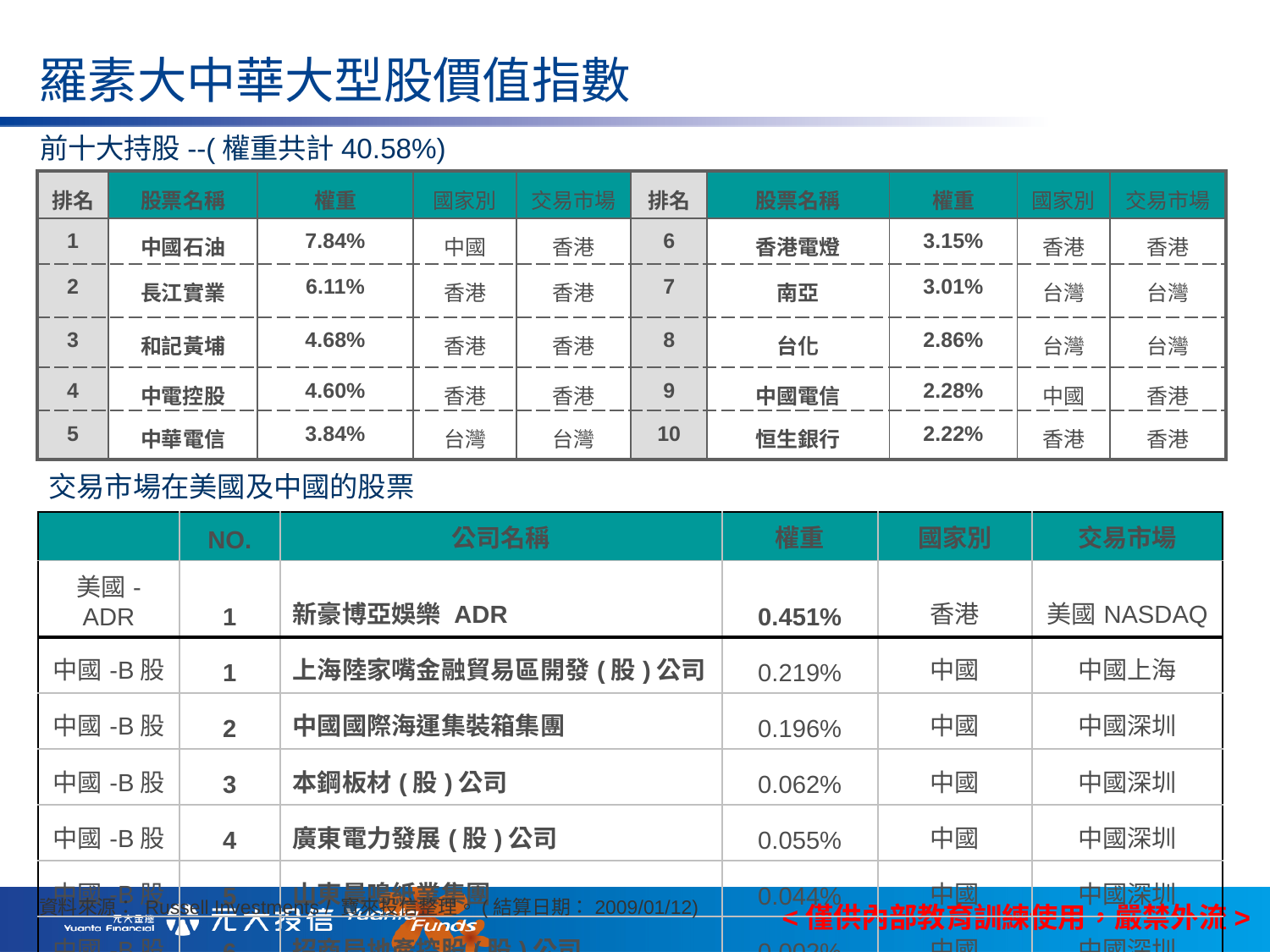

羅素大中華大型股價值指數
前十大持股--(權重共計40.58%)
| 排名 | 股票名稱 | 權重 | 國家別 | 交易市場 | 排名 | 股票名稱 | 權重 | 國家別 | 交易市場 |
| --- | --- | --- | --- | --- | --- | --- | --- | --- | --- |
| 1 | 中國石油 | 7.84% | 中國 | 香港 | 6 | 香港電燈 | 3.15% | 香港 | 香港 |
| 2 | 長江實業 | 6.11% | 香港 | 香港 | 7 | 南亞 | 3.01% | 台灣 | 台灣 |
| 3 | 和記黃埔 | 4.68% | 香港 | 香港 | 8 | 台化 | 2.86% | 台灣 | 台灣 |
| 4 | 中電控股 | 4.60% | 香港 | 香港 | 9 | 中國電信 | 2.28% | 中國 | 香港 |
| 5 | 中華電信 | 3.84% | 台灣 | 台灣 | 10 | 恒生銀行 | 2.22% | 香港 | 香港 |
交易市場在美國及中國的股票
|  | NO. | 公司名稱 | 權重 | 國家別 | 交易市場 |
| --- | --- | --- | --- | --- | --- |
| 美國-ADR | 1 | 新豪博亞娛樂 ADR | 0.451% | 香港 | 美國NASDAQ |
| 中國-B股 | 1 | 上海陸家嘴金融貿易區開發(股)公司 | 0.219% | 中國 | 中國上海 |
| 中國-B股 | 2 | 中國國際海運集裝箱集團 | 0.196% | 中國 | 中國深圳 |
| 中國-B股 | 3 | 本鋼板材(股)公司 | 0.062% | 中國 | 中國深圳 |
| 中國-B股 | 4 | 廣東電力發展(股)公司 | 0.055% | 中國 | 中國深圳 |
| 中國-B股 | 5 | 山東晨鳴紙業集團 | 0.044% | 中國 | 中國深圳 |
| 中國-B股 | 6 | 招商局地產控股(股)公司 | 0.002% | 中國 | 中國深圳 |

資料來源： Russell Investments / 寶來投信整理。(結算日期：2009/01/12)